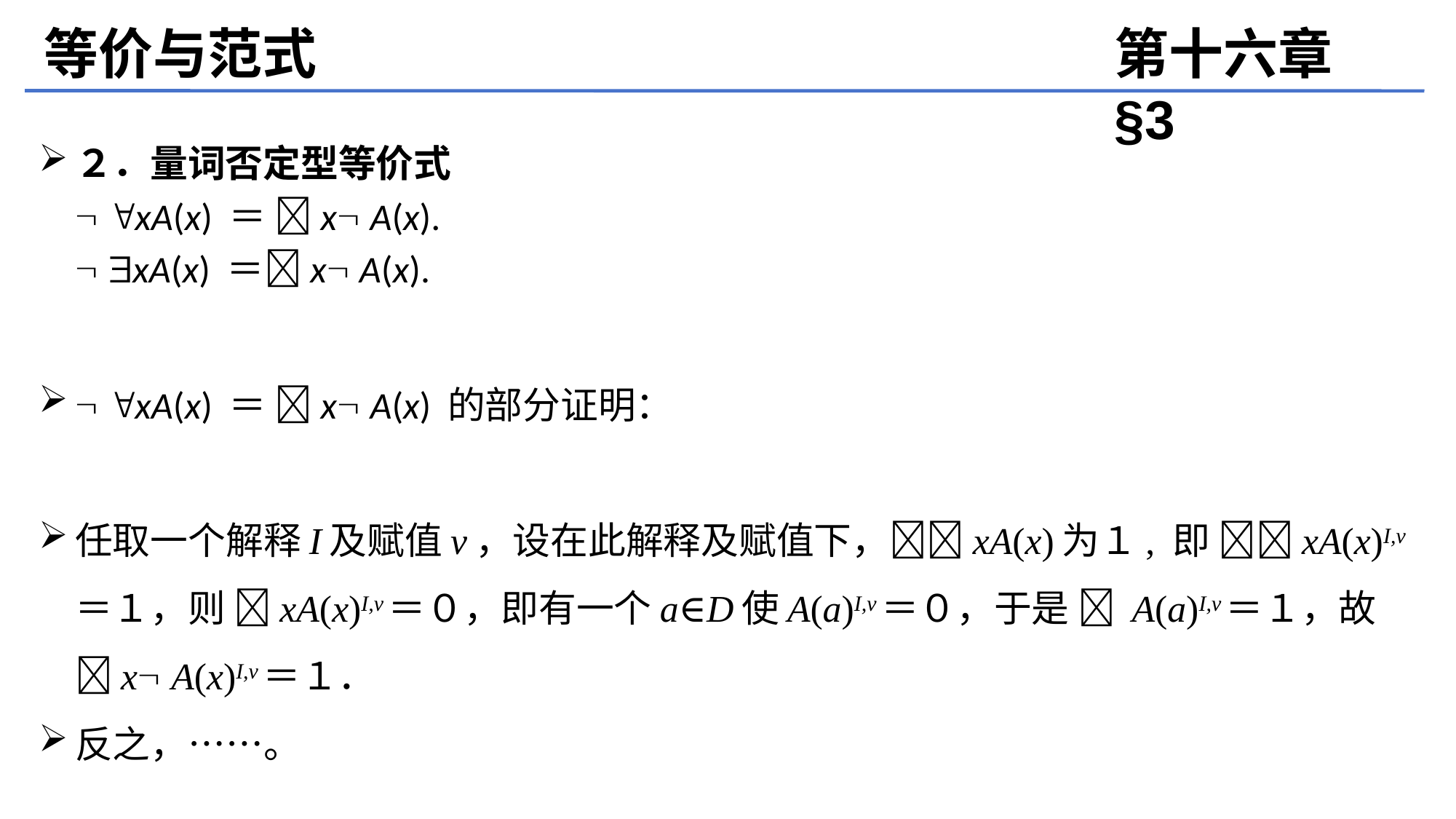

等价与范式
第十六章 §3
２．量词否定型等价式
	¬ ∀xA(x) ＝ ∃x¬ A(x).
	¬ ∃xA(x) ＝∀x¬ A(x).

¬ ∀xA(x) ＝ ∃x¬ A(x) 的部分证明：

任取一个解释I及赋值v，设在此解释及赋值下，¬∀xA(x)为１, 即 ¬∀xA(x)I,v＝１，则 ∀xA(x)I,v＝０，即有一个a∈D使A(a)I,v＝０，于是 ¬ A(a)I,v＝１，故 ∃x¬ A(x)I,v＝１．
反之，……。